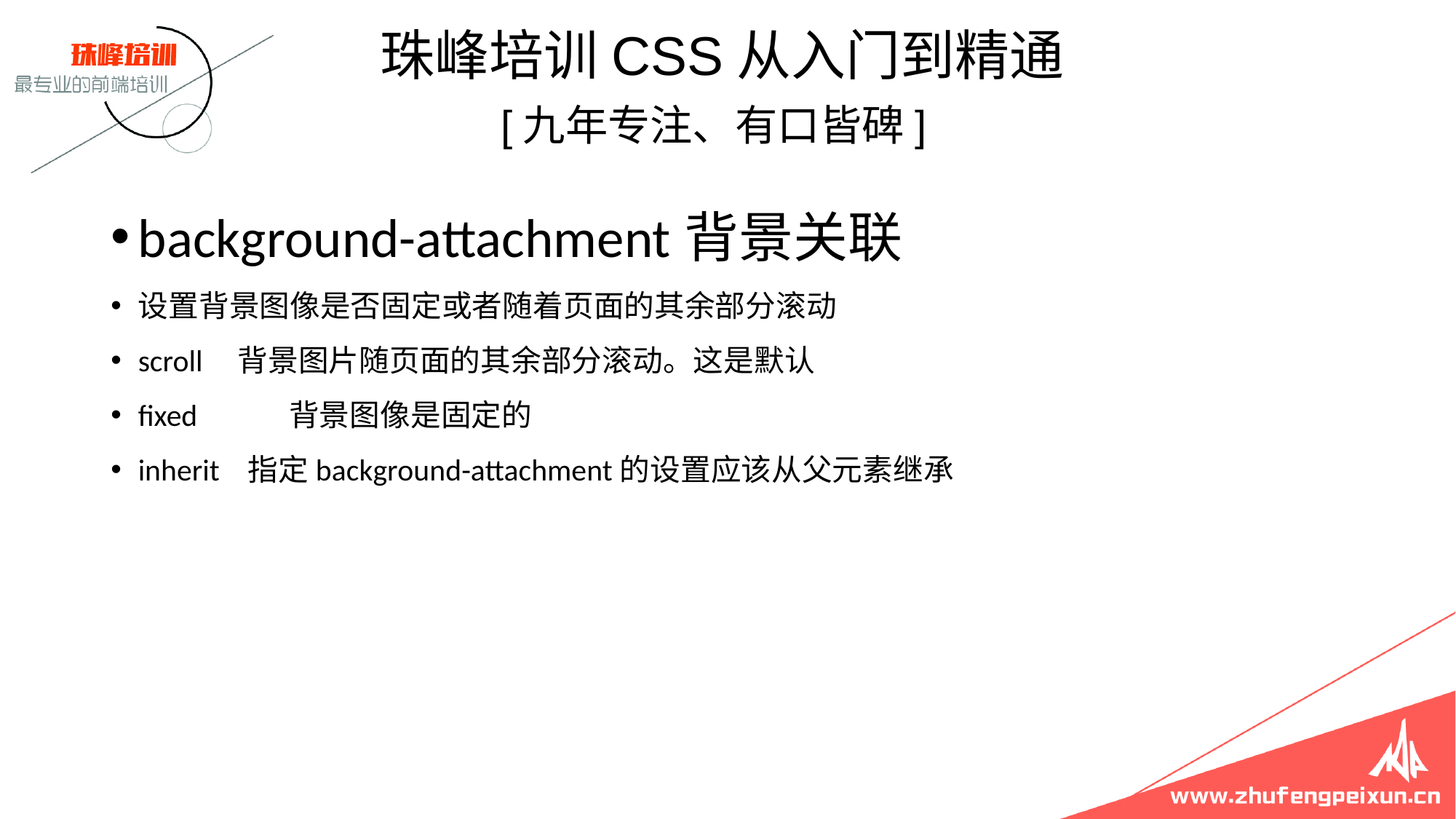

珠峰培训CSS从入门到精通
        [九年专注、有口皆碑]
background-attachment背景关联
设置背景图像是否固定或者随着页面的其余部分滚动
scroll    背景图片随页面的其余部分滚动。这是默认
fixed	     背景图像是固定的
inherit   指定background-attachment的设置应该从父元素继承